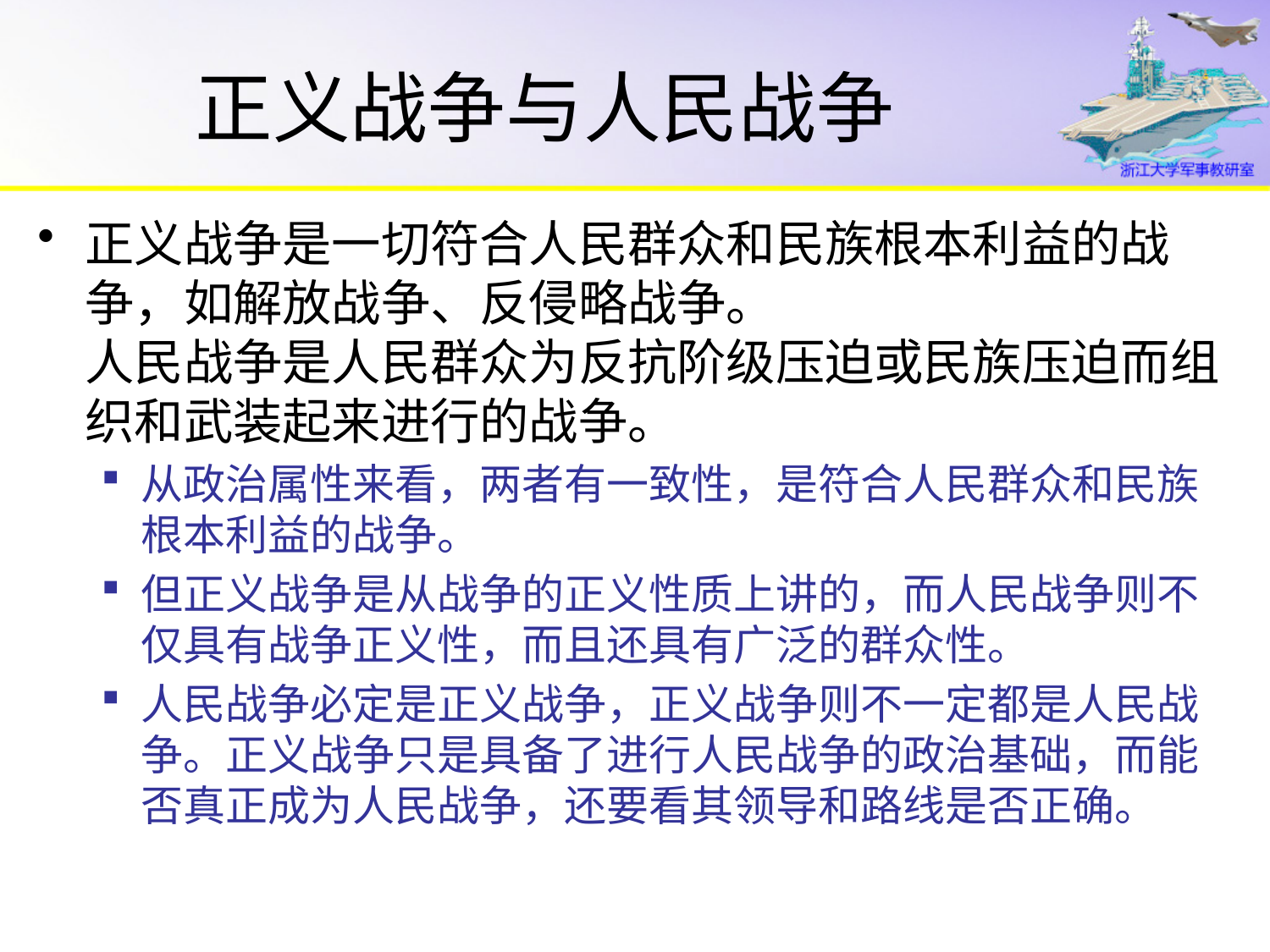

# 正义战争与人民战争
正义战争是一切符合人民群众和民族根本利益的战争，如解放战争、反侵略战争。
人民战争是人民群众为反抗阶级压迫或民族压迫而组织和武装起来进行的战争。
从政治属性来看，两者有一致性，是符合人民群众和民族根本利益的战争。
但正义战争是从战争的正义性质上讲的，而人民战争则不仅具有战争正义性，而且还具有广泛的群众性。
人民战争必定是正义战争，正义战争则不一定都是人民战争。正义战争只是具备了进行人民战争的政治基础，而能否真正成为人民战争，还要看其领导和路线是否正确。